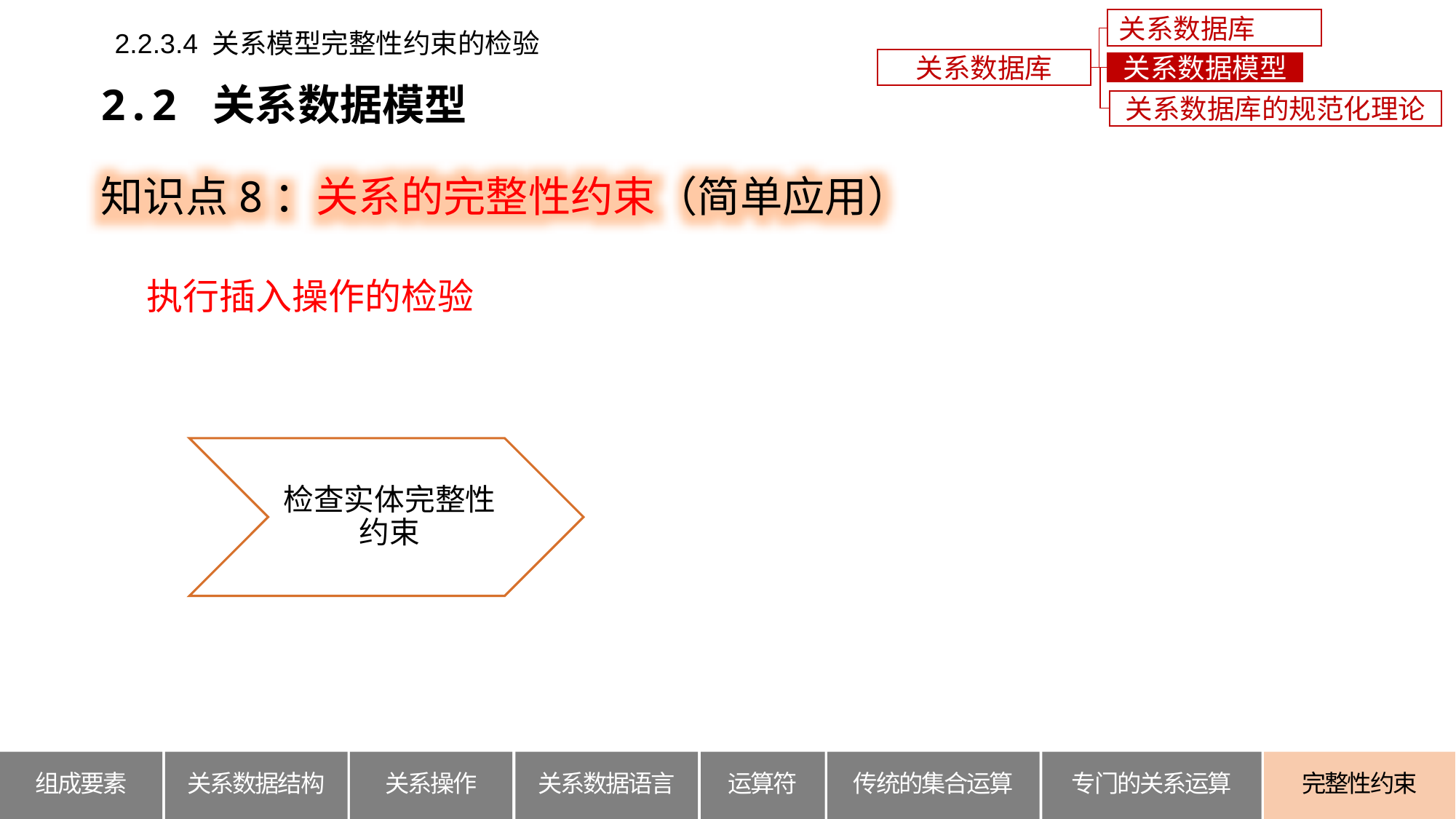

关系数据库概述
2.2.3.4 关系模型完整性约束的检验
关系数据库
关系数据模型
2.2 关系数据模型
关系数据库的规范化理论
知识点8：关系的完整性约束（简单应用）
执行插入操作的检验
检查实体完整性约束

关系数据结构
组成要素
关系操作
关系数据语言
运算符
传统的集合运算
专门的关系运算
完整性约束